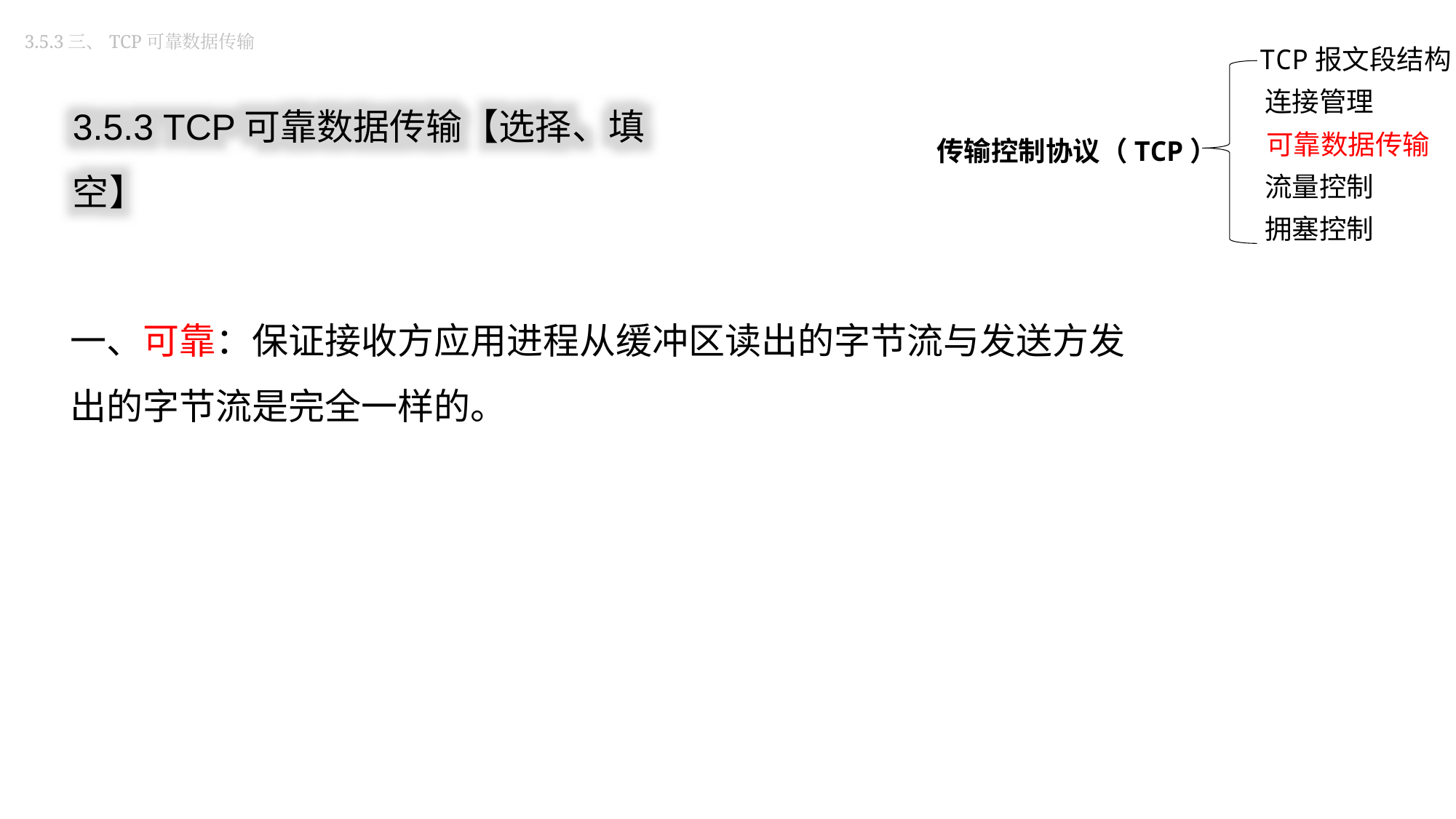

3.5.3三、TCP可靠数据传输
TCP报文段结构

连接管理
传输控制协议（TCP）
可靠数据传输
流量控制
拥塞控制
3.5.3 TCP可靠数据传输【选择、填空】
一、可靠：保证接收方应用进程从缓冲区读出的字节流与发送方发出的字节流是完全一样的。